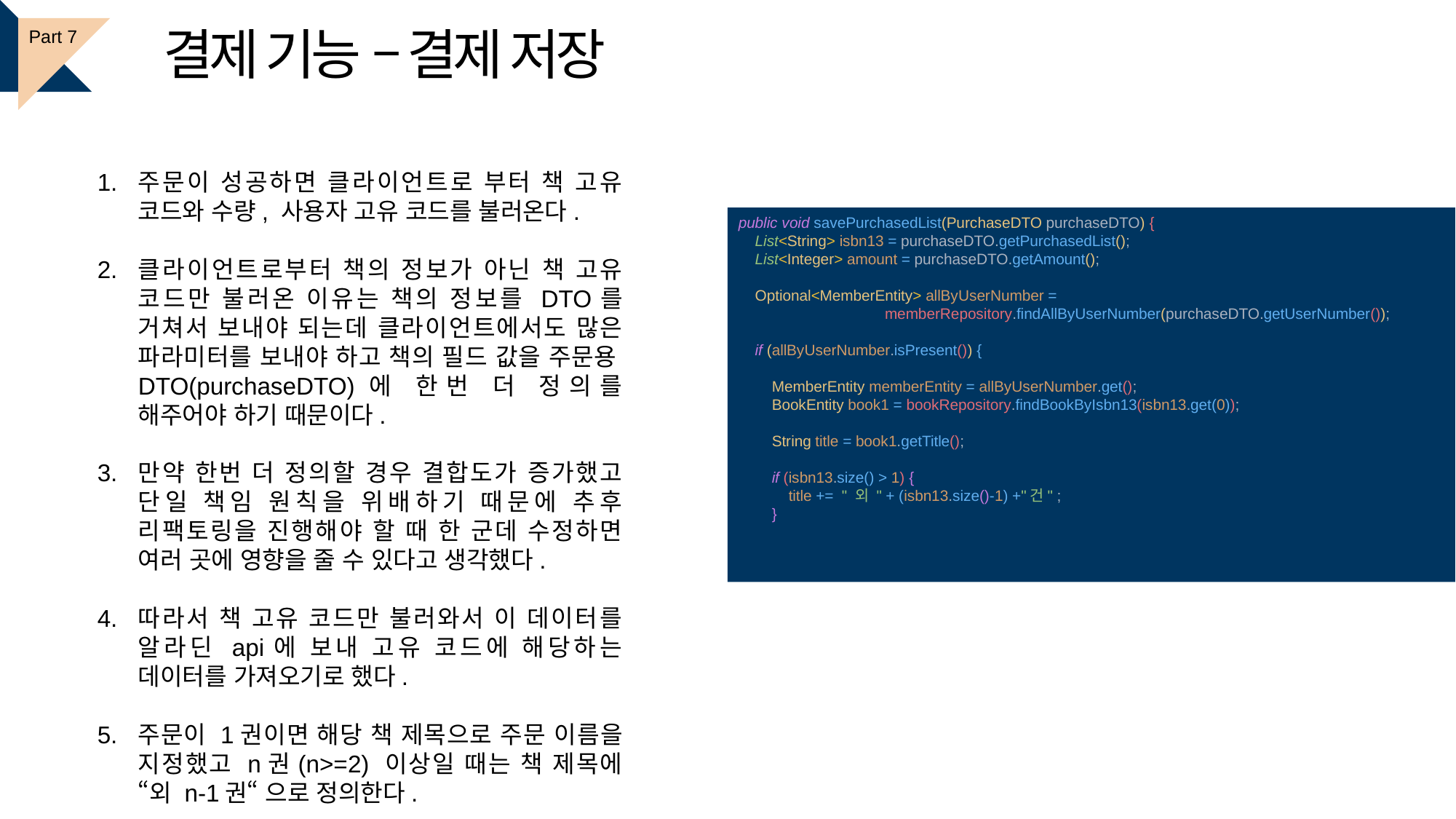

결제 기능 – 결제 저장

Part 7

주문이 성공하면 클라이언트로 부터 책 고유 코드와 수량, 사용자 고유 코드를 불러온다.

클라이언트로부터 책의 정보가 아닌 책 고유 코드만 불러온 이유는 책의 정보를 DTO를 거쳐서 보내야 되는데 클라이언트에서도 많은 파라미터를 보내야 하고 책의 필드 값을 주문용DTO(purchaseDTO)에 한번 더 정의를 해주어야 하기 때문이다.

만약 한번 더 정의할 경우 결합도가 증가했고 단일 책임 원칙을 위배하기 때문에 추후 리팩토링을 진행해야 할 때 한 군데 수정하면 여러 곳에 영향을 줄 수 있다고 생각했다.

따라서 책 고유 코드만 불러와서 이 데이터를 알라딘 api에 보내 고유 코드에 해당하는 데이터를 가져오기로 했다.

주문이 1권이면 해당 책 제목으로 주문 이름을 지정했고 n권(n>=2) 이상일 때는 책 제목에 “외 n-1권“ 으로 정의한다.

public void savePurchasedList(PurchaseDTO purchaseDTO) {
    List<String> isbn13 = purchaseDTO.getPurchasedList();
    List<Integer> amount = purchaseDTO.getAmount();
    Optional<MemberEntity> allByUserNumber =
                                   memberRepository.findAllByUserNumber(purchaseDTO.getUserNumber());
    if (allByUserNumber.isPresent()) {
        MemberEntity memberEntity = allByUserNumber.get();
        BookEntity book1 = bookRepository.findBookByIsbn13(isbn13.get(0));
        String title = book1.getTitle();
        if (isbn13.size() > 1) {
            title +=  " 외 " + (isbn13.size()-1) +"건" ;
        }